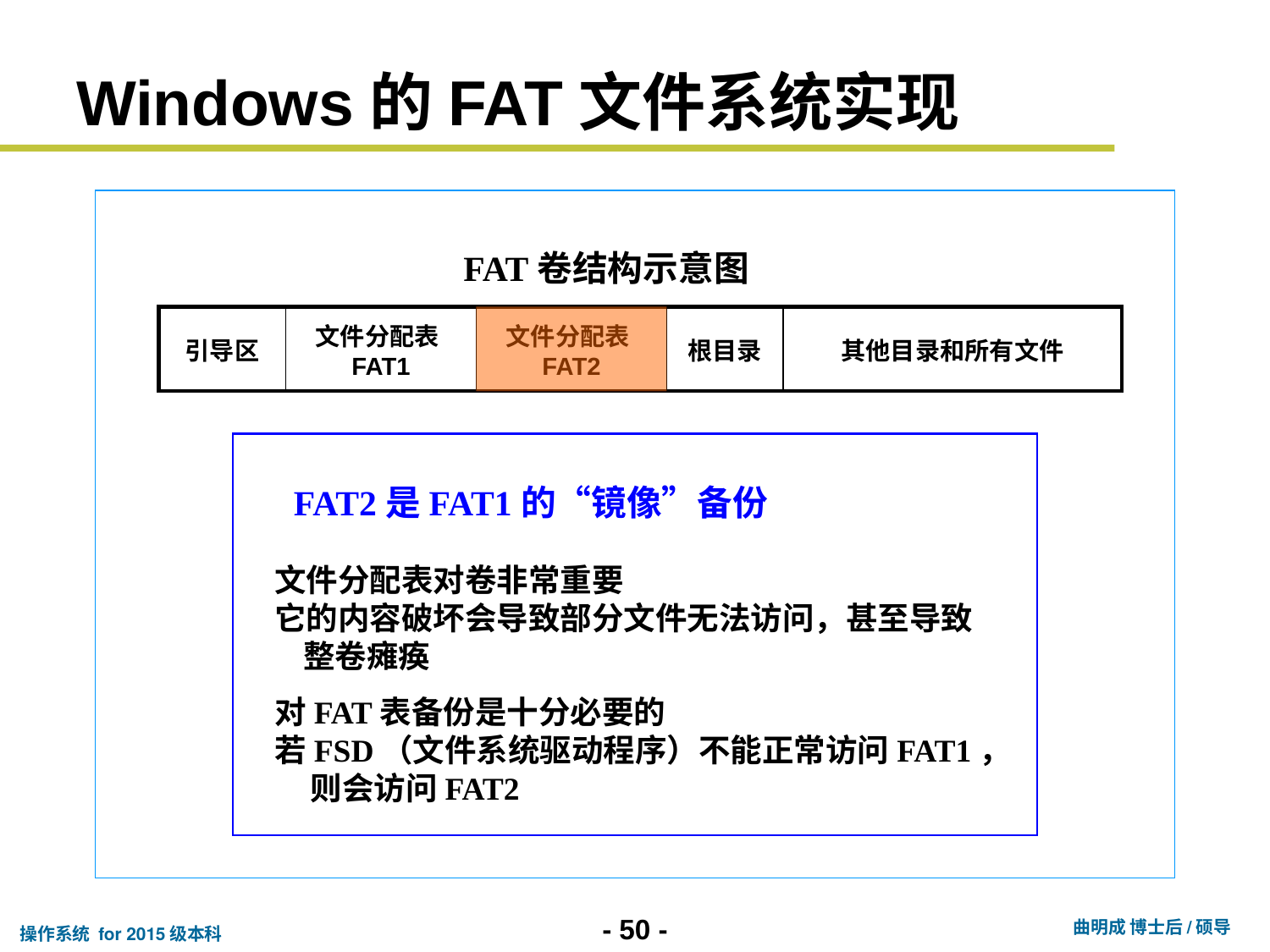

# Windows的FAT文件系统实现

                                        FAT卷结构示意图
| 引导区 | 文件分配表FAT1 | 文件分配表FAT2 | 根目录 | 其他目录和所有文件 |
| --- | --- | --- | --- | --- |

      FAT2是FAT1的“镜像”备份

   文件分配表对卷非常重要
   它的内容破坏会导致部分文件无法访问，甚至导致
       整卷瘫痪

   对FAT表备份是十分必要的
   若FSD（文件系统驱动程序）不能正常访问FAT1，
        则会访问FAT2